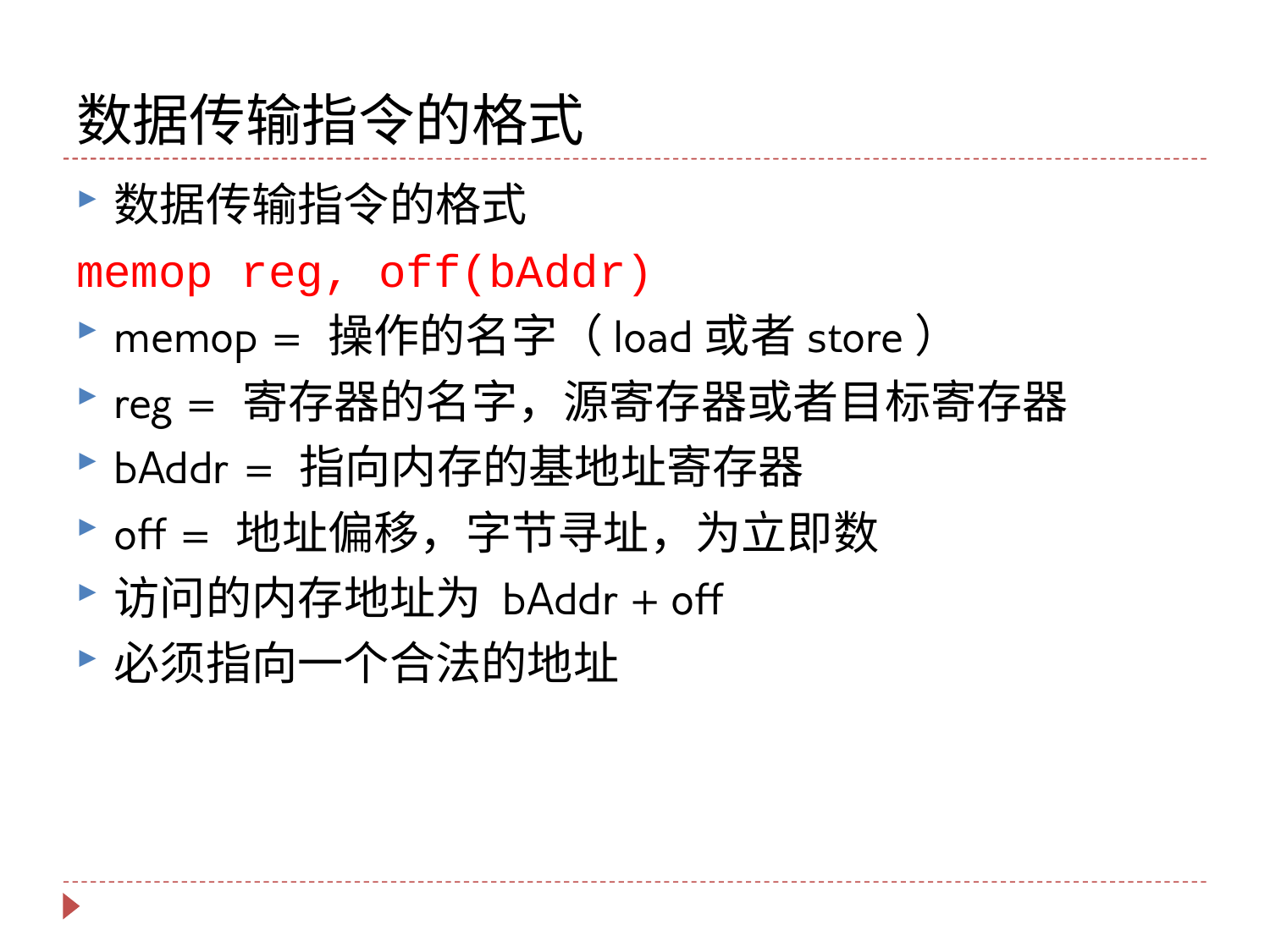

# 数据传输指令的格式
数据传输指令的格式
memop reg, off(bAddr)
memop = 操作的名字（load或者store）
reg = 寄存器的名字，源寄存器或者目标寄存器
bAddr = 指向内存的基地址寄存器
off = 地址偏移，字节寻址，为立即数
访问的内存地址为 bAddr + off
必须指向一个合法的地址